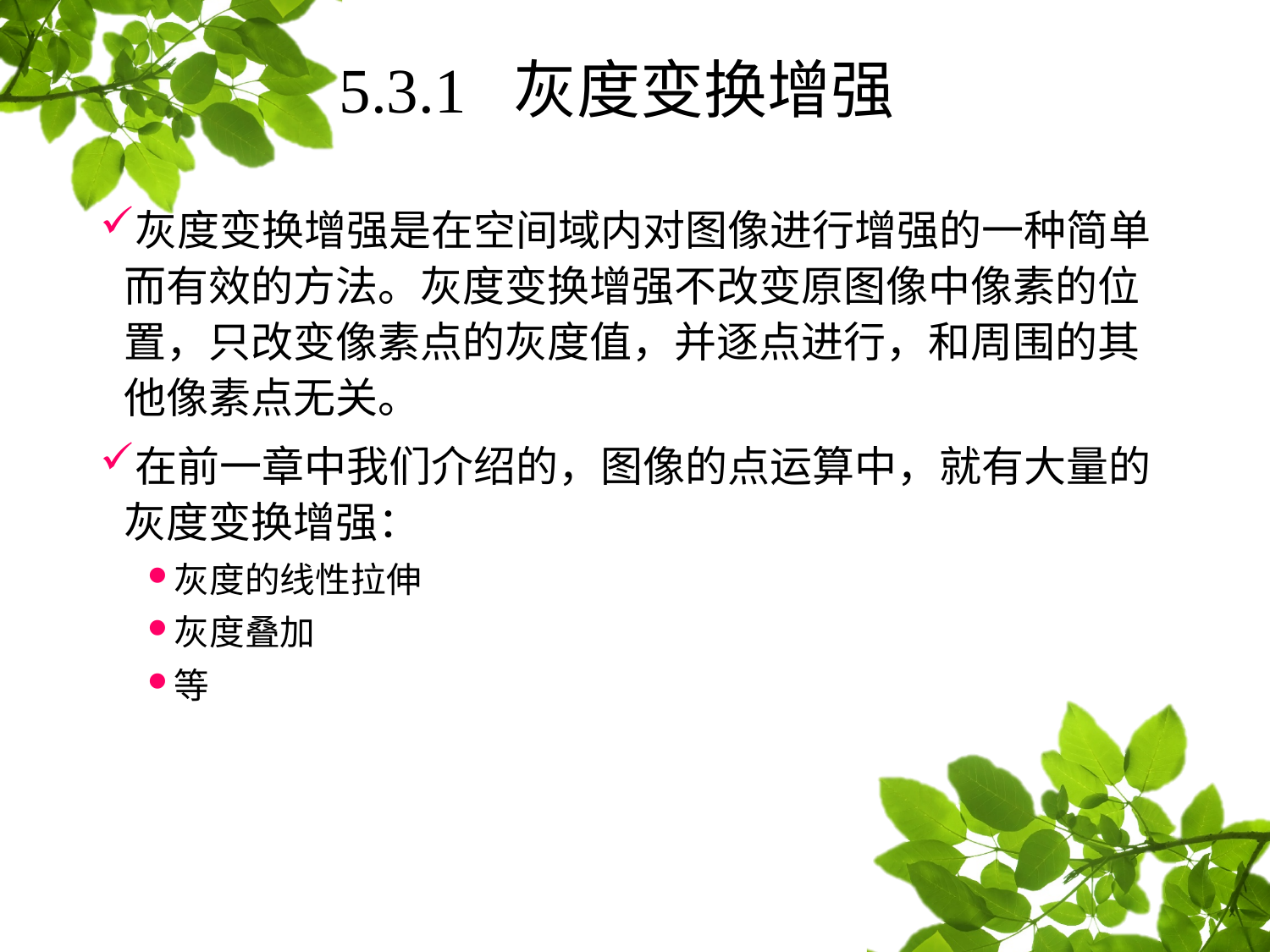

# 5.3.1  灰度变换增强
灰度变换增强是在空间域内对图像进行增强的一种简单而有效的方法。灰度变换增强不改变原图像中像素的位置，只改变像素点的灰度值，并逐点进行，和周围的其他像素点无关。
在前一章中我们介绍的，图像的点运算中，就有大量的灰度变换增强：
灰度的线性拉伸
灰度叠加
等